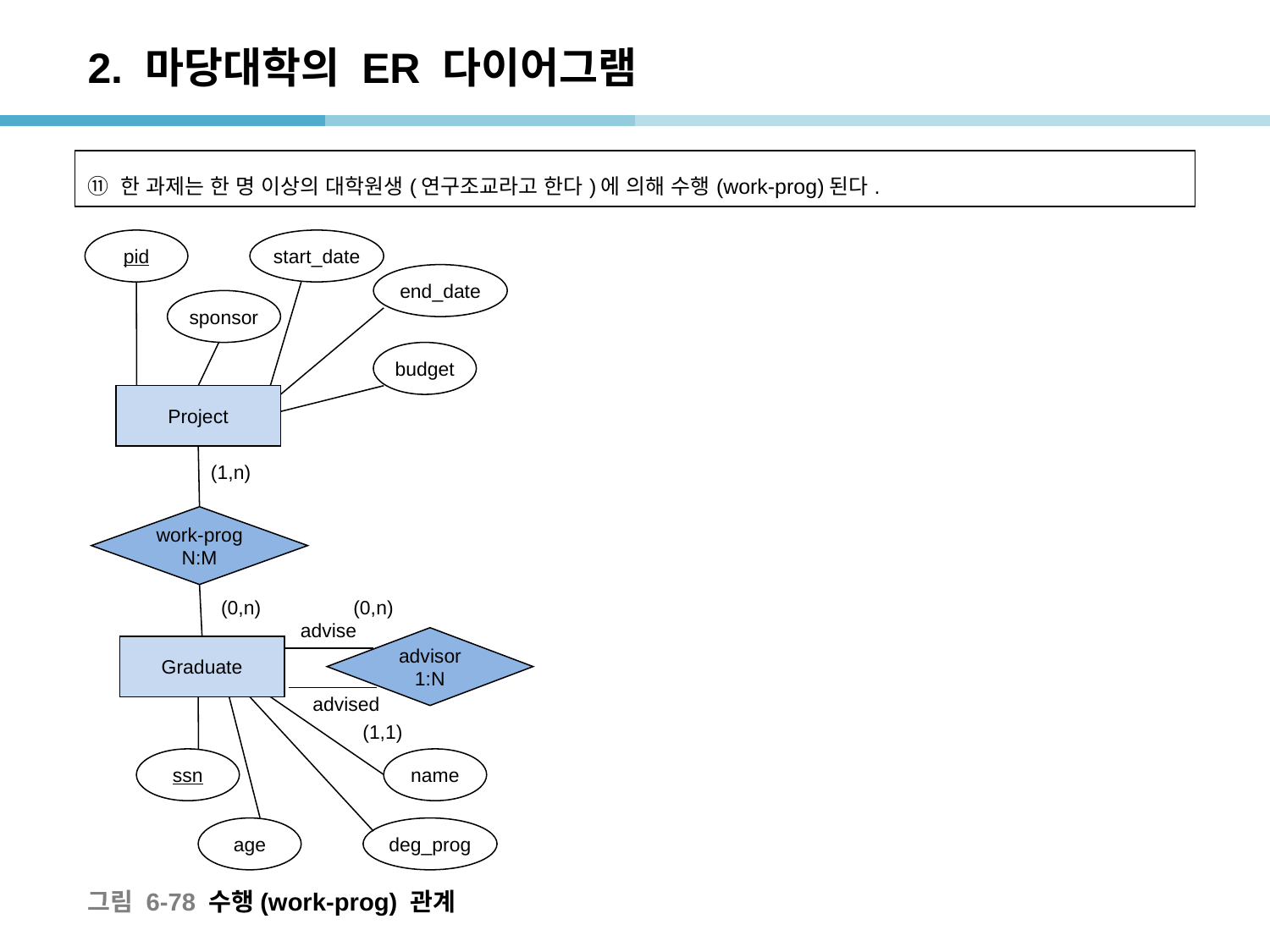

# 2. 마당대학의 ER 다이어그램
| ⑪ 한 과제는 한 명 이상의 대학원생(연구조교라고 한다)에 의해 수행(work-prog)된다. |
| --- |
pid
start_date
end_date

sponsor

budget
Project

(1,n)
work-prog
N:M
(0,n)
(0,n)
advise
advisor
1:N
Graduate
advised

(1,1)
ssn
name
age
deg_prog
그림 6-78 수행(work-prog) 관계